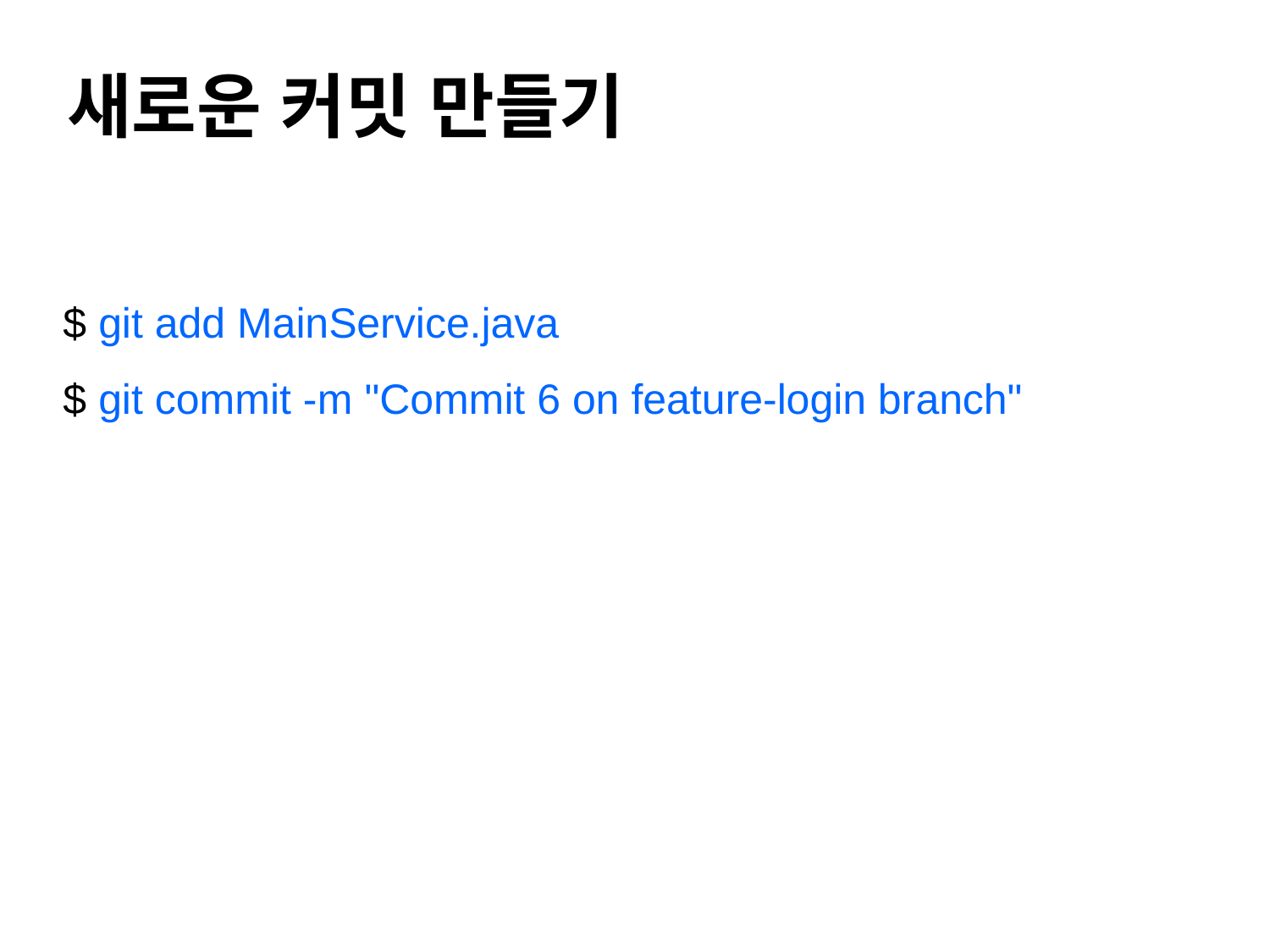

새로운 커밋 만들기

 $ git add MainService.java
 $ git commit -m "Commit 6 on feature-login branch"